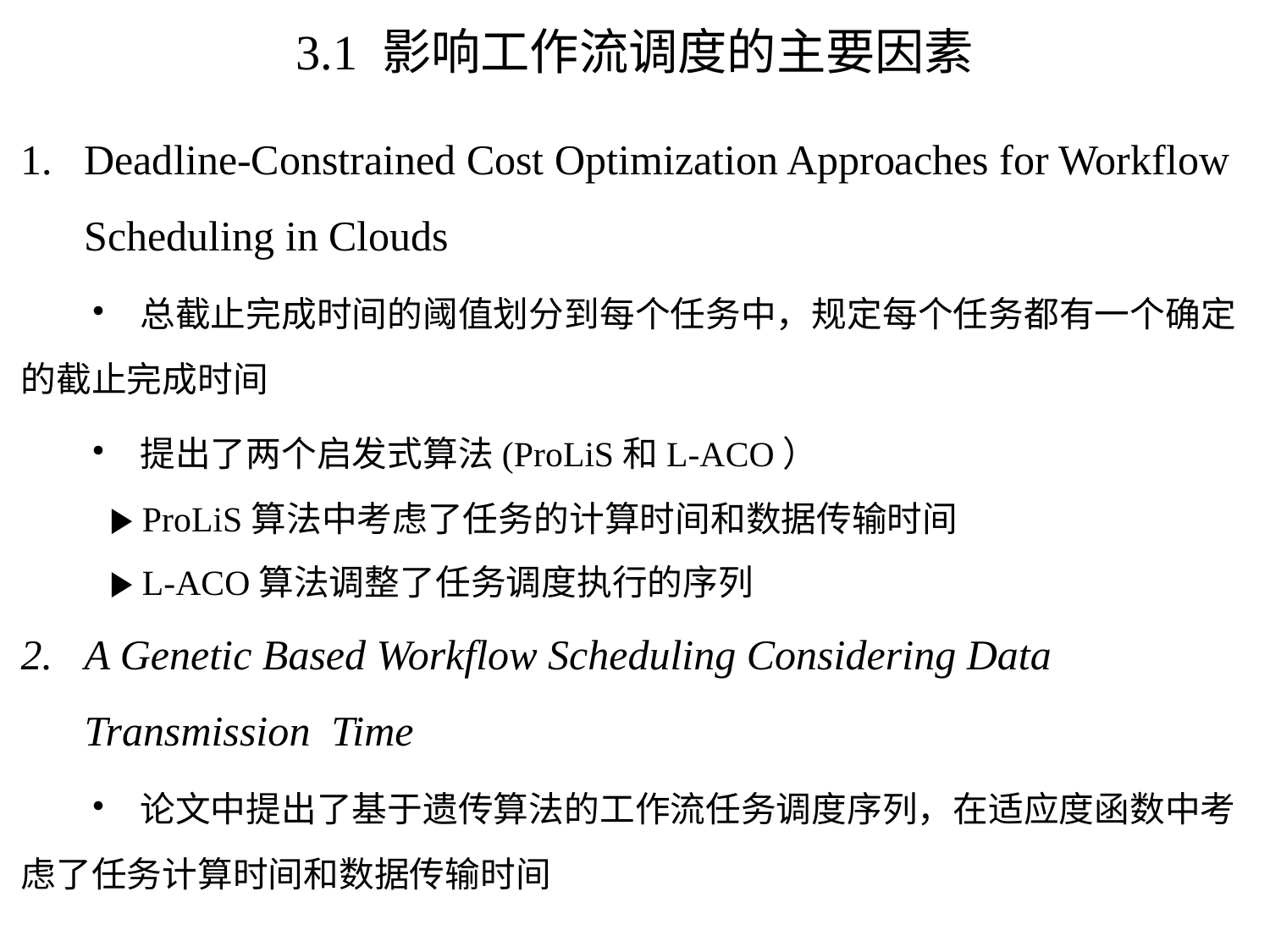

# 3.1 影响工作流调度的主要因素
Deadline-Constrained Cost Optimization Approaches for Workflow Scheduling in Clouds
      • 总截止完成时间的阈值划分到每个任务中，规定每个任务都有一个确定的截止完成时间
      • 提出了两个启发式算法(ProLiS和L-ACO）
          ▶ ProLiS算法中考虑了任务的计算时间和数据传输时间
          ▶ L-ACO算法调整了任务调度执行的序列
A Genetic Based Workflow Scheduling Considering Data Transmission  Time
      • 论文中提出了基于遗传算法的工作流任务调度序列，在适应度函数中考虑了任务计算时间和数据传输时间